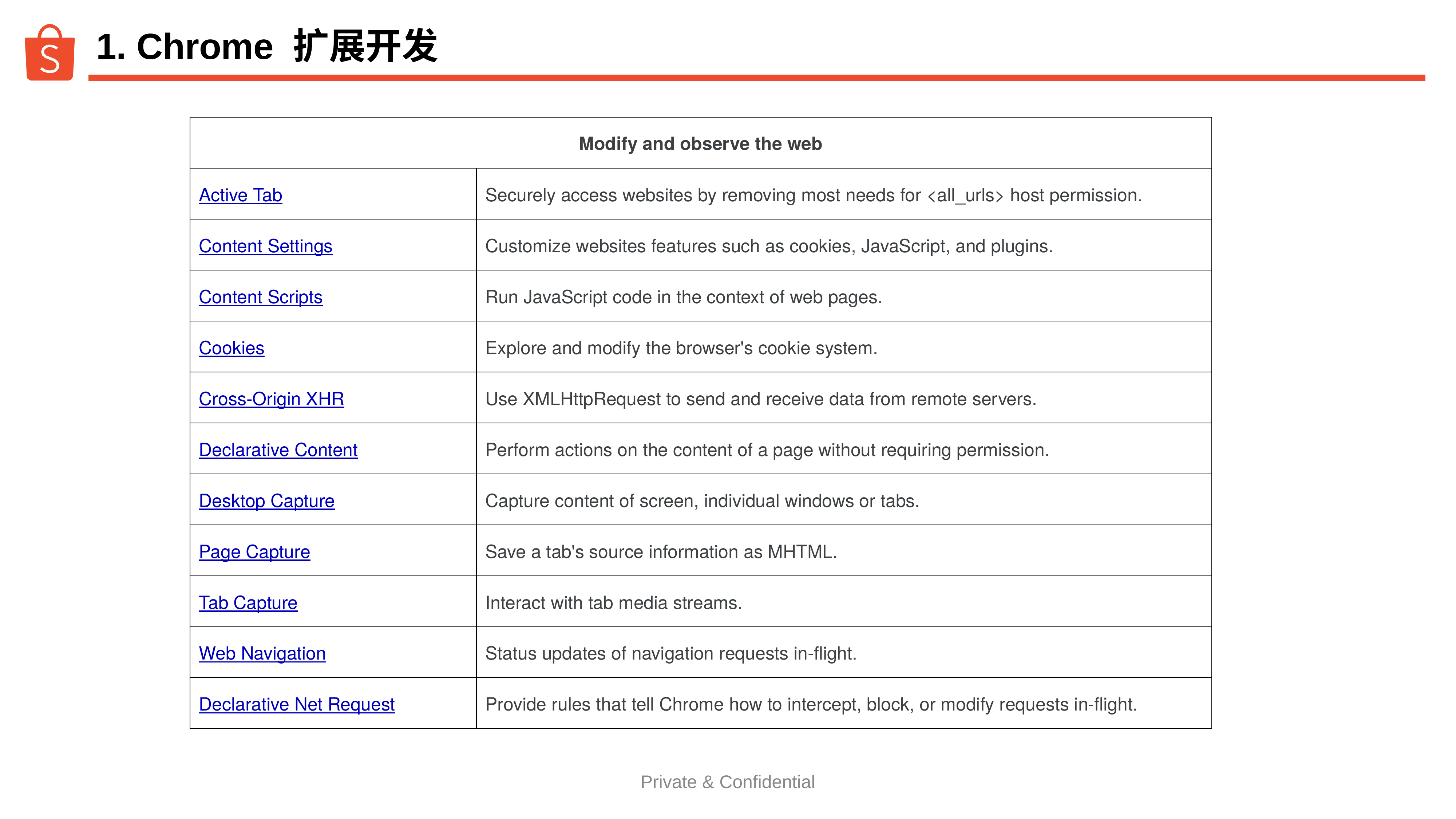

# 1. Chrome 扩展开发
| Modify and observe the web |  |
| --- | --- |
| Active Tab | Securely access websites by removing most needs for <all\_urls> host permission. |
| Content Settings | Customize websites features such as cookies, JavaScript, and plugins. |
| Content Scripts | Run JavaScript code in the context of web pages. |
| Cookies | Explore and modify the browser's cookie system. |
| Cross-Origin XHR | Use XMLHttpRequest to send and receive data from remote servers. |
| Declarative Content | Perform actions on the content of a page without requiring permission. |
| Desktop Capture | Capture content of screen, individual windows or tabs. |
| Page Capture | Save a tab's source information as MHTML. |
| Tab Capture | Interact with tab media streams. |
| Web Navigation | Status updates of navigation requests in-flight. |
| Declarative Net Request | Provide rules that tell Chrome how to intercept, block, or modify requests in-flight. |
Private & Confidential
19